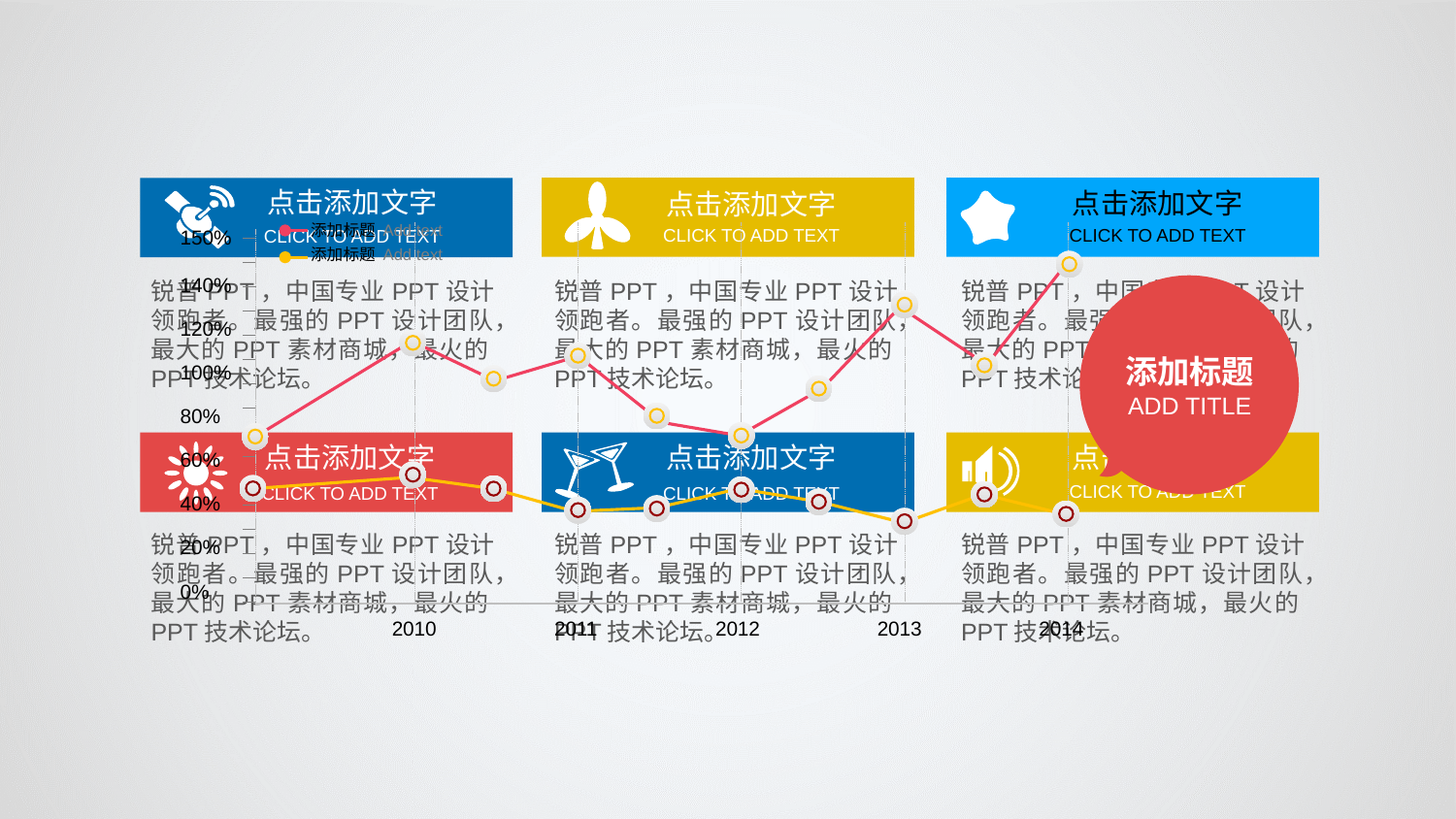

点击添加文字

CLICK TO ADD TEXT
锐普PPT，中国专业PPT设计领跑者。最强的PPT设计团队，最大的PPT素材商城，最火的PPT技术论坛。

点击添加文字

CLICK TO ADD TEXT
锐普PPT，中国专业PPT设计领跑者。最强的PPT设计团队，最大的PPT素材商城，最火的PPT技术论坛。

点击添加文字

CLICK TO ADD TEXT
锐普PPT，中国专业PPT设计领跑者。最强的PPT设计团队，最大的PPT素材商城，最火的PPT技术论坛。
添加标题 Add text
添加标题 Add text
150%
140%
120%
100%
80%
60%
40%
20%
0%

添加标题
ADD TITLE

2010
2011
2012
2013
2014

点击添加文字

CLICK TO ADD TEXT
锐普PPT，中国专业PPT设计领跑者。最强的PPT设计团队，最大的PPT素材商城，最火的PPT技术论坛。

点击添加文字

CLICK TO ADD TEXT
锐普PPT，中国专业PPT设计领跑者。最强的PPT设计团队，最大的PPT素材商城，最火的PPT技术论坛。

点击添加文字

CLICK TO ADD TEXT
锐普PPT，中国专业PPT设计领跑者。最强的PPT设计团队，最大的PPT素材商城，最火的PPT技术论坛。